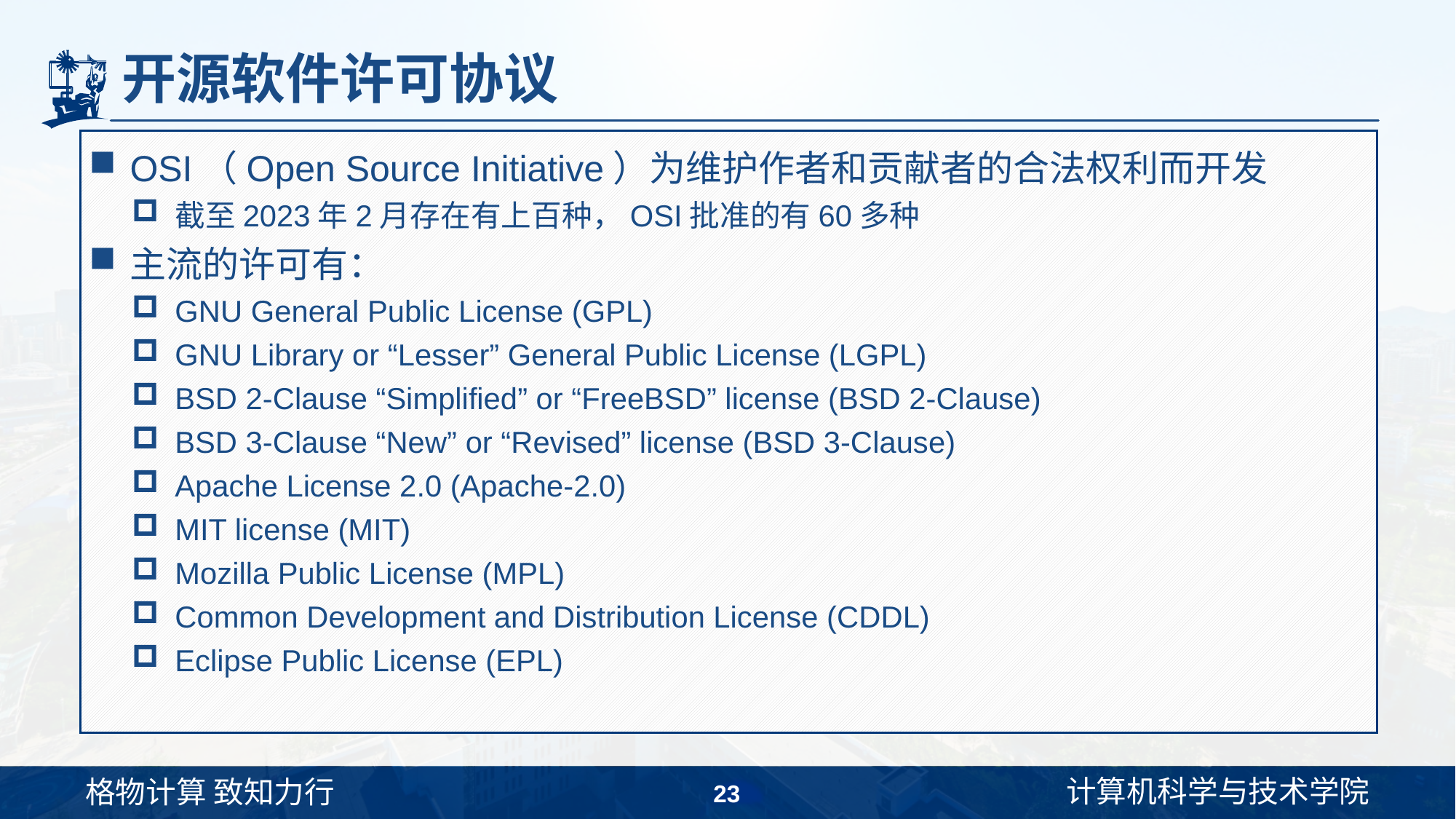

# 开源软件许可协议
OSI（Open Source Initiative）为维护作者和贡献者的合法权利而开发
截至2023年2月存在有上百种，OSI批准的有60多种
主流的许可有：
GNU General Public License (GPL)
GNU Library or “Lesser” General Public License (LGPL)
BSD 2-Clause “Simplified” or “FreeBSD” license (BSD 2-Clause)
BSD 3-Clause “New” or “Revised” license (BSD 3-Clause)
Apache License 2.0 (Apache-2.0)
MIT license (MIT)
Mozilla Public License (MPL)
Common Development and Distribution License (CDDL)
Eclipse Public License (EPL)
23